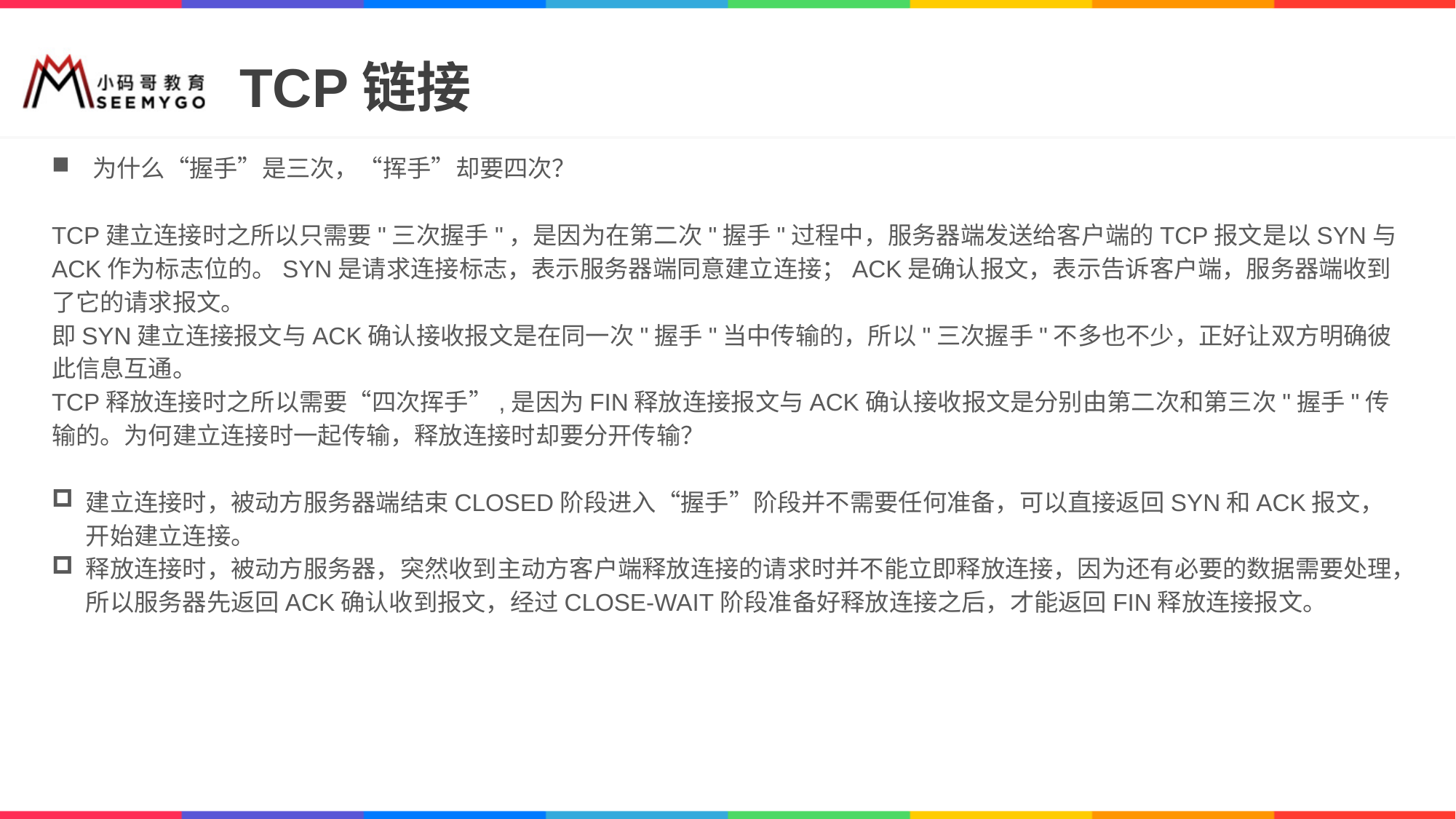

# TCP链接
为什么“握手”是三次，“挥手”却要四次？

TCP建立连接时之所以只需要"三次握手"，是因为在第二次"握手"过程中，服务器端发送给客户端的TCP报文是以SYN与ACK作为标志位的。SYN是请求连接标志，表示服务器端同意建立连接；ACK是确认报文，表示告诉客户端，服务器端收到了它的请求报文。
即SYN建立连接报文与ACK确认接收报文是在同一次"握手"当中传输的，所以"三次握手"不多也不少，正好让双方明确彼此信息互通。
TCP释放连接时之所以需要“四次挥手”,是因为FIN释放连接报文与ACK确认接收报文是分别由第二次和第三次"握手"传输的。为何建立连接时一起传输，释放连接时却要分开传输？

建立连接时，被动方服务器端结束CLOSED阶段进入“握手”阶段并不需要任何准备，可以直接返回SYN和ACK报文，开始建立连接。
释放连接时，被动方服务器，突然收到主动方客户端释放连接的请求时并不能立即释放连接，因为还有必要的数据需要处理，所以服务器先返回ACK确认收到报文，经过CLOSE-WAIT阶段准备好释放连接之后，才能返回FIN释放连接报文。